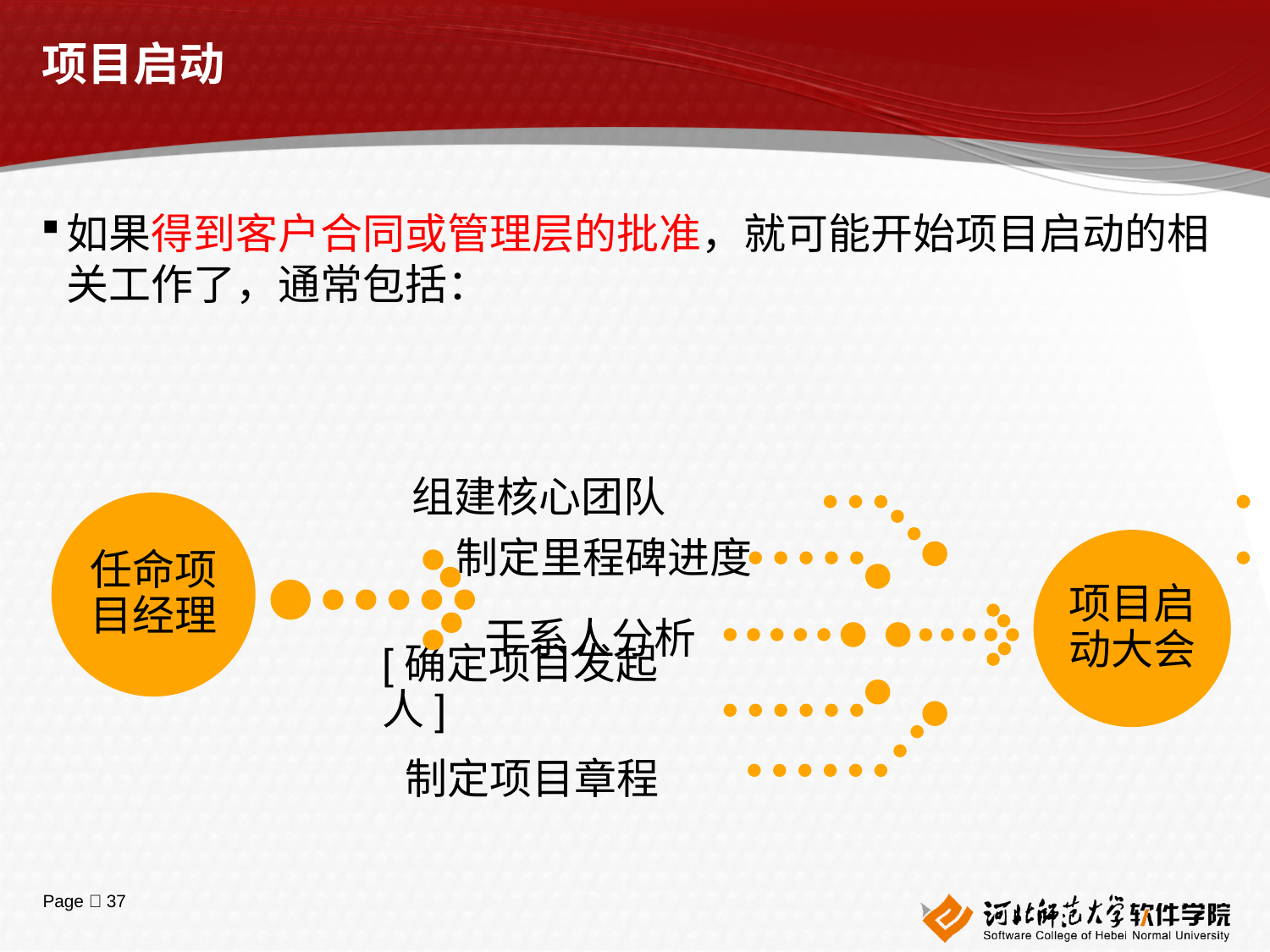

# 项目启动
如果得到客户合同或管理层的批准，就可能开始项目启动的相关工作了，通常包括：
任命项目经理
组建核心团队
制定里程碑进度
干系人分析
[确定项目发起人]
制定项目章程
项目启动大会